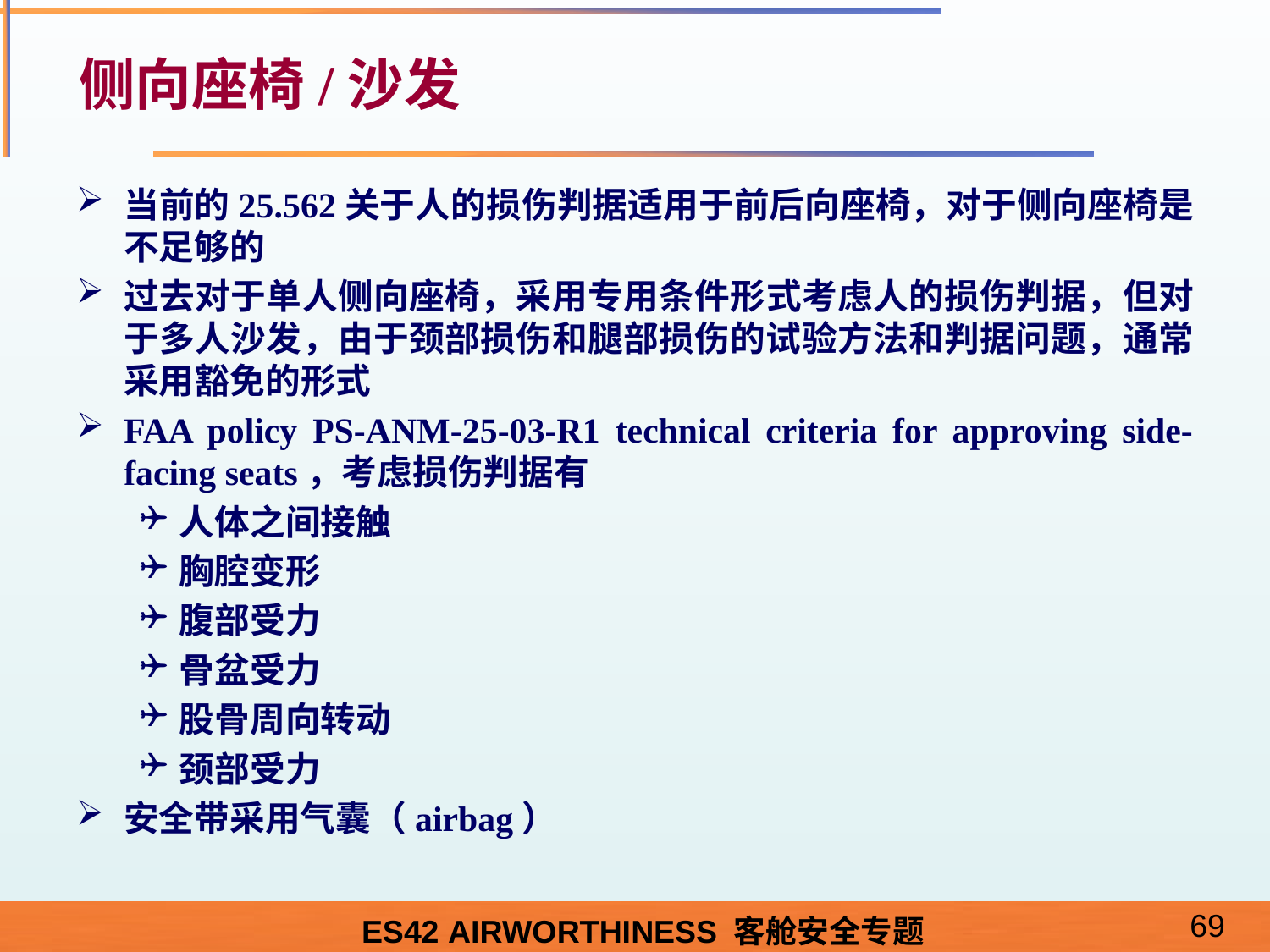

# 侧向座椅/沙发
当前的25.562关于人的损伤判据适用于前后向座椅，对于侧向座椅是不足够的
过去对于单人侧向座椅，采用专用条件形式考虑人的损伤判据，但对于多人沙发，由于颈部损伤和腿部损伤的试验方法和判据问题，通常采用豁免的形式
FAA policy PS-ANM-25-03-R1 technical criteria for approving side-facing seats，考虑损伤判据有
人体之间接触
胸腔变形
腹部受力
骨盆受力
股骨周向转动
颈部受力
安全带采用气囊（airbag）